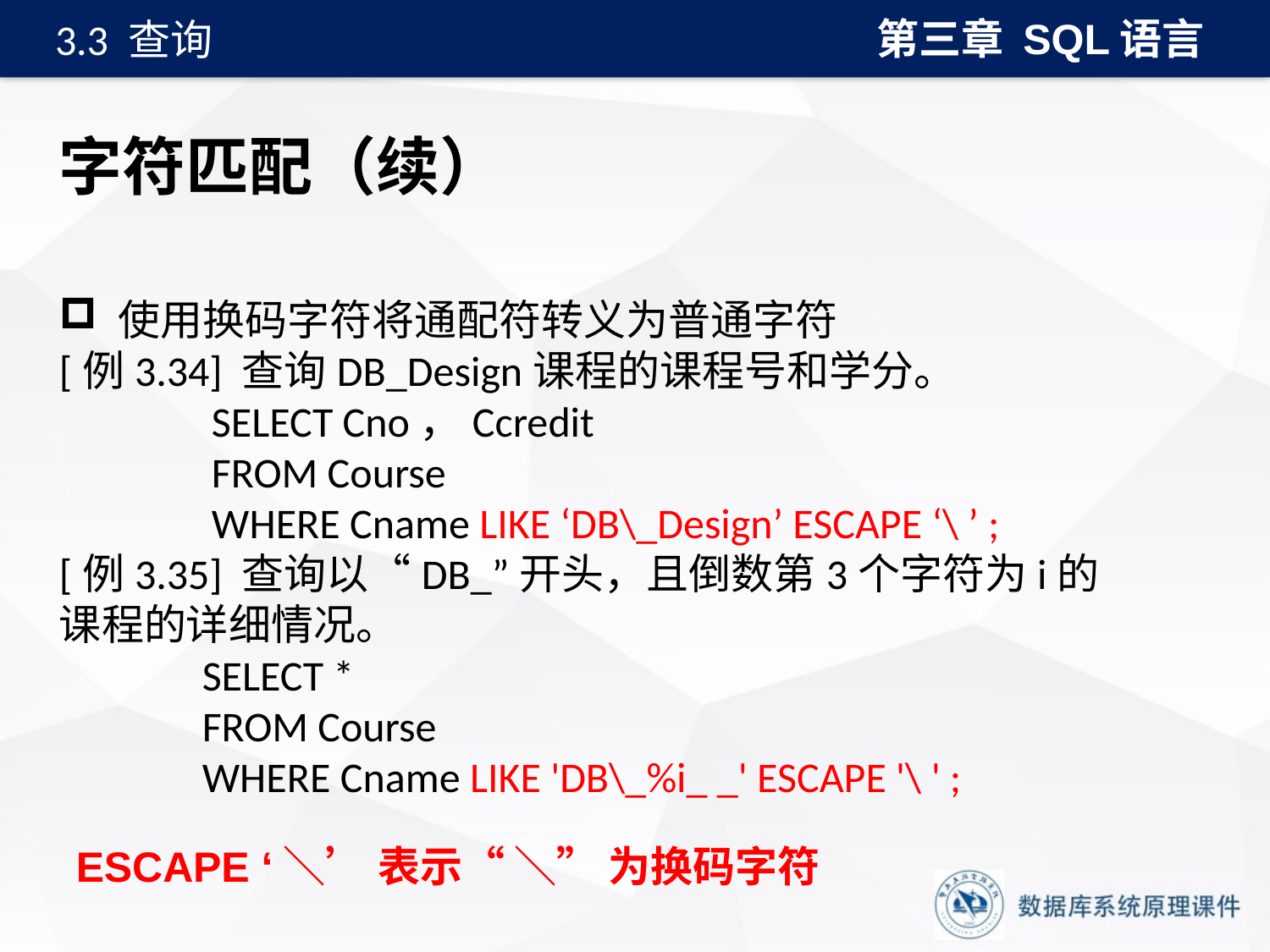

第三章 SQL语言
3.3 查询
# 字符匹配（续）
 使用换码字符将通配符转义为普通字符
[例3.34] 查询DB_Design课程的课程号和学分。
                SELECT Cno，Ccredit
                FROM Course
                WHERE Cname LIKE ‘DB\_Design’ ESCAPE ‘\ ’ ;
[例3.35] 查询以“DB_”开头，且倒数第3个字符为i的课程的详细情况。
               SELECT *
               FROM Course
               WHERE Cname LIKE 'DB\_%i_ _' ESCAPE '\ ' ;
ESCAPE ‘＼’ 表示“ ＼” 为换码字符